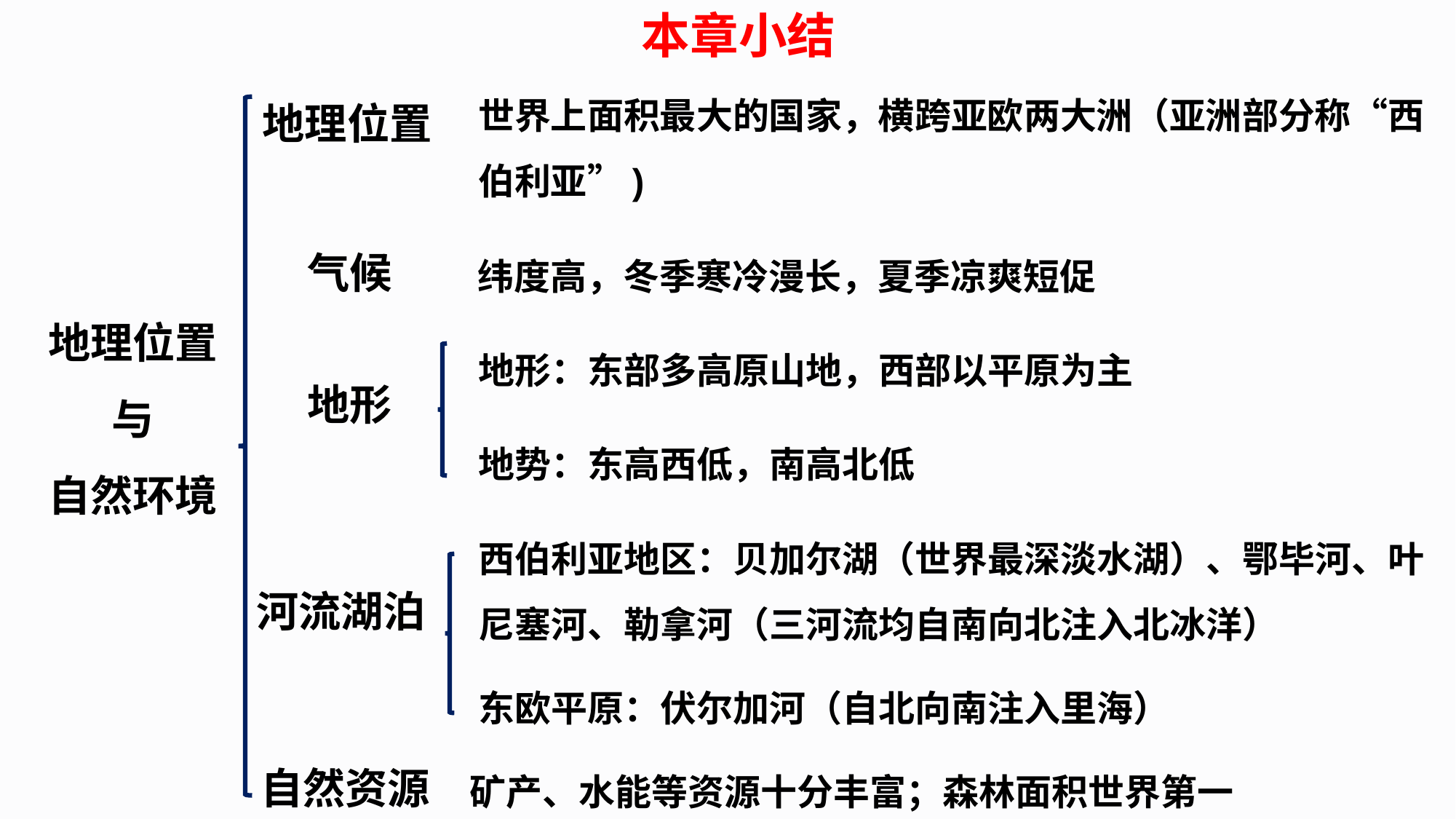

本章小结
地理位置
世界上面积最大的国家，横跨亚欧两大洲（亚洲部分称“西伯利亚”)

气候
纬度高，冬季寒冷漫长，夏季凉爽短促
地理位置
与
自然环境
地形：东部多高原山地，西部以平原为主

地形
地势：东高西低，南高北低
西伯利亚地区：贝加尔湖（世界最深淡水湖）、鄂毕河、叶尼塞河、勒拿河（三河流均自南向北注入北冰洋）

河流湖泊
东欧平原：伏尔加河（自北向南注入里海）
自然资源
矿产、水能等资源十分丰富；森林面积世界第一